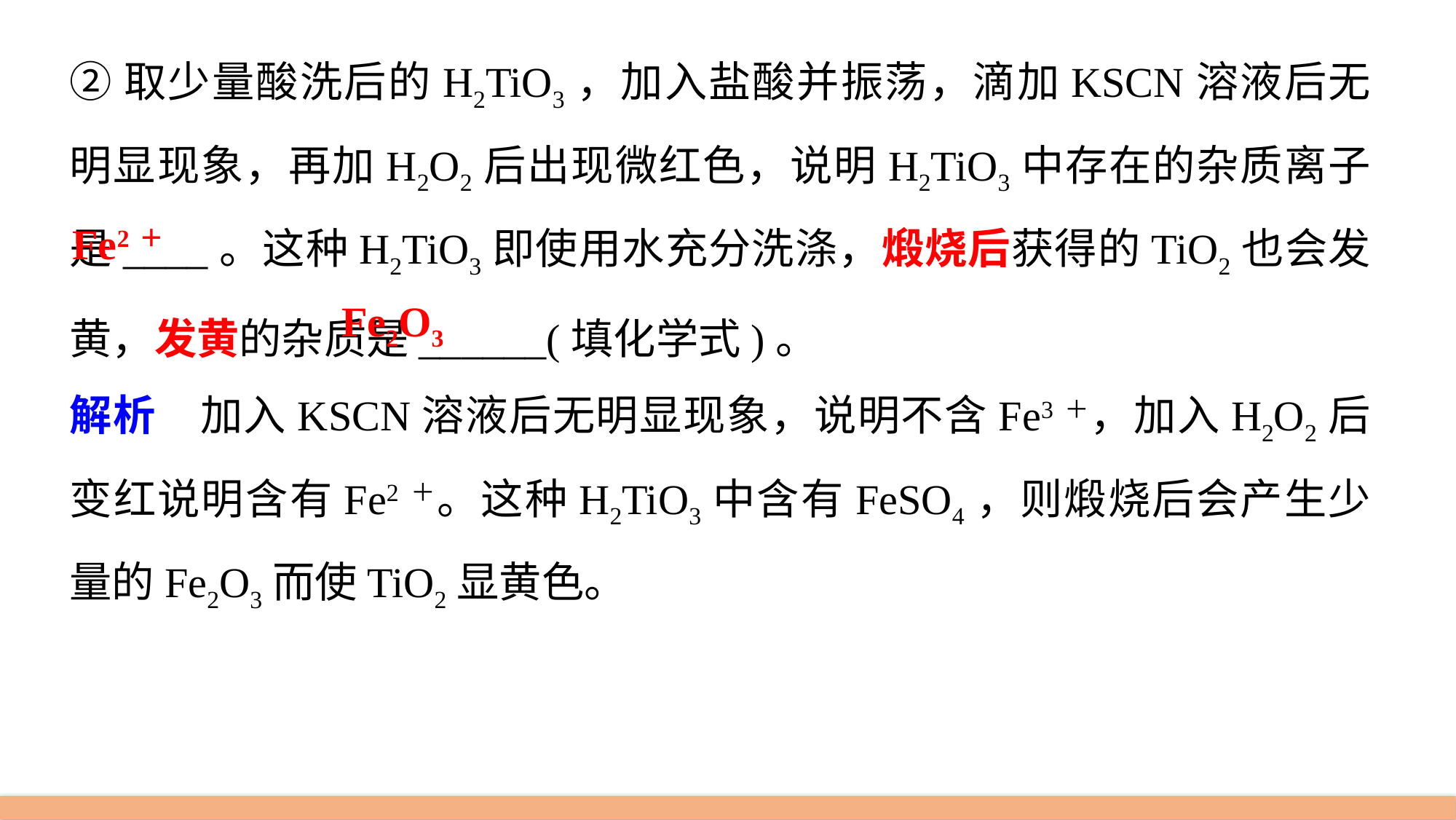

②取少量酸洗后的H2TiO3，加入盐酸并振荡，滴加KSCN溶液后无明显现象，再加H2O2后出现微红色，说明H2TiO3中存在的杂质离子是____。这种H2TiO3即使用水充分洗涤，煅烧后获得的TiO2也会发黄，发黄的杂质是______(填化学式)。
解析　加入KSCN溶液后无明显现象，说明不含Fe3＋，加入H2O2后变红说明含有Fe2＋。这种H2TiO3中含有FeSO4，则煅烧后会产生少量的Fe2O3而使TiO2显黄色。
Fe2＋
Fe2O3